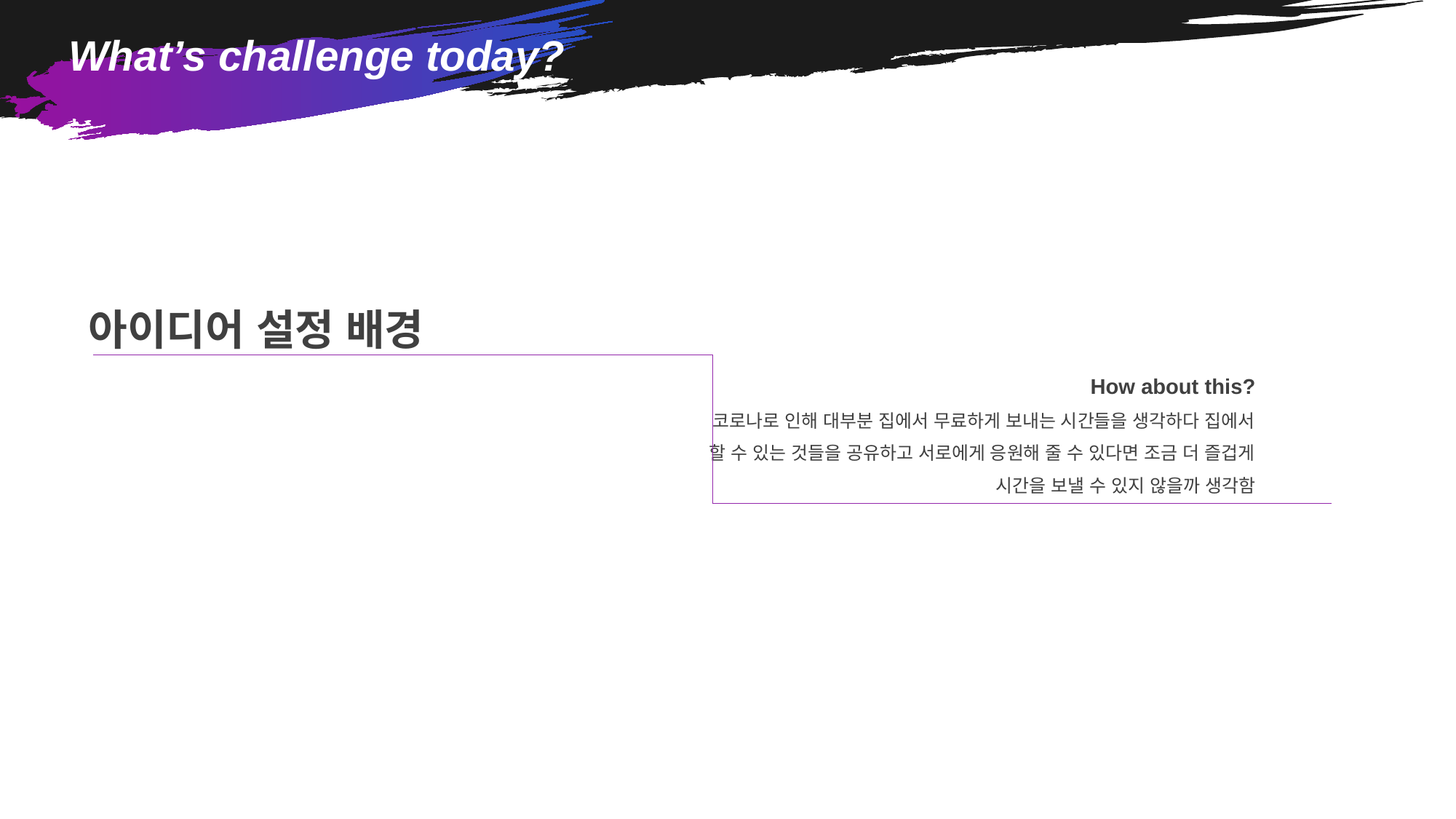

What’s challenge today?

아이디어 설정 배경

How about this?
코로나로 인해 대부분 집에서 무료하게 보내는 시간들을 생각하다 집에서 할 수 있는 것들을 공유하고 서로에게 응원해 줄 수 있다면 조금 더 즐겁게 시간을 보낼 수 있지 않을까 생각함